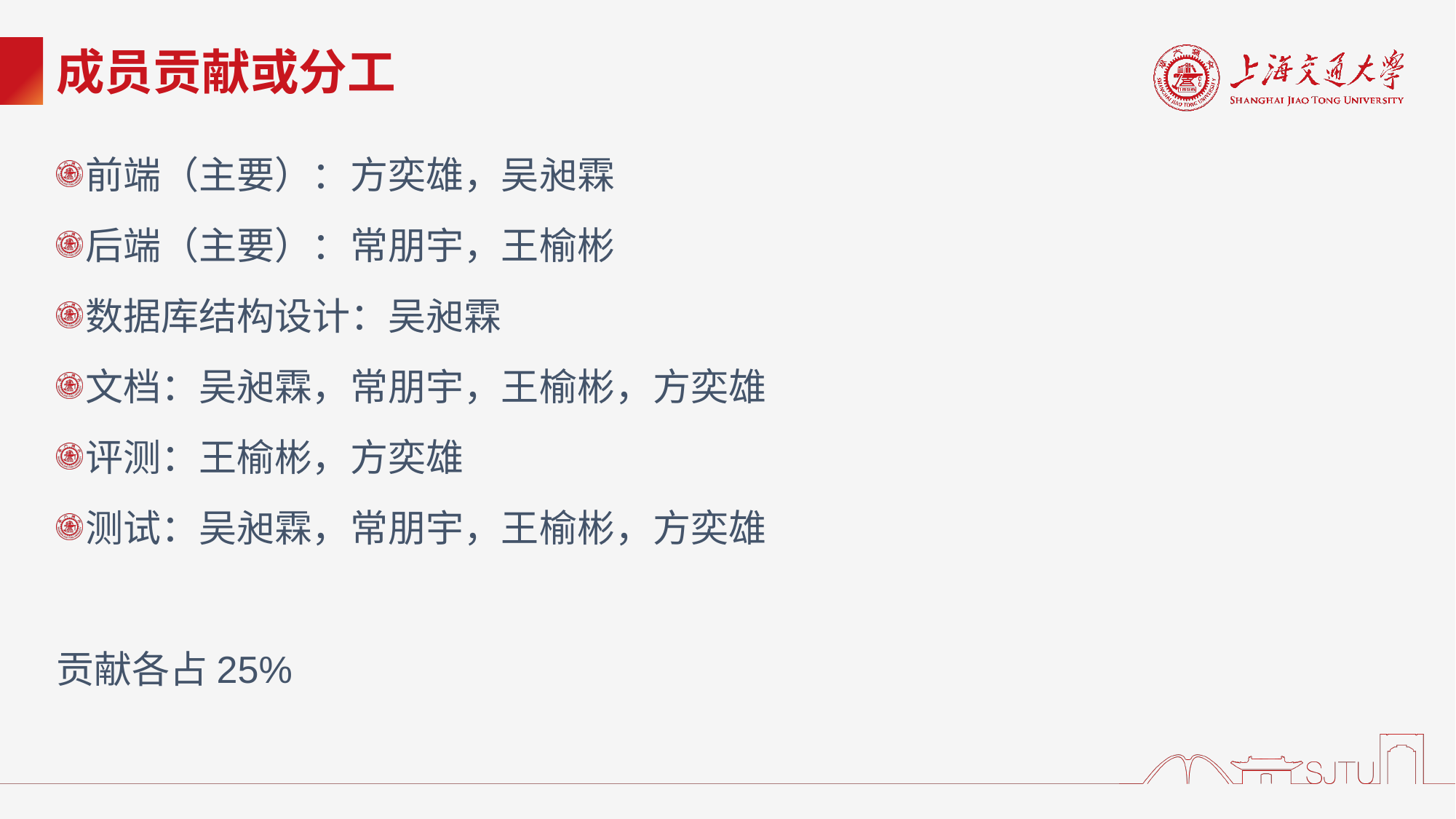

# 成员贡献或分工
前端（主要）：方奕雄，吴昶霖
后端（主要）：常朋宇，王榆彬
数据库结构设计：吴昶霖
文档：吴昶霖，常朋宇，王榆彬，方奕雄
评测：王榆彬，方奕雄
测试：吴昶霖，常朋宇，王榆彬，方奕雄

贡献各占25%